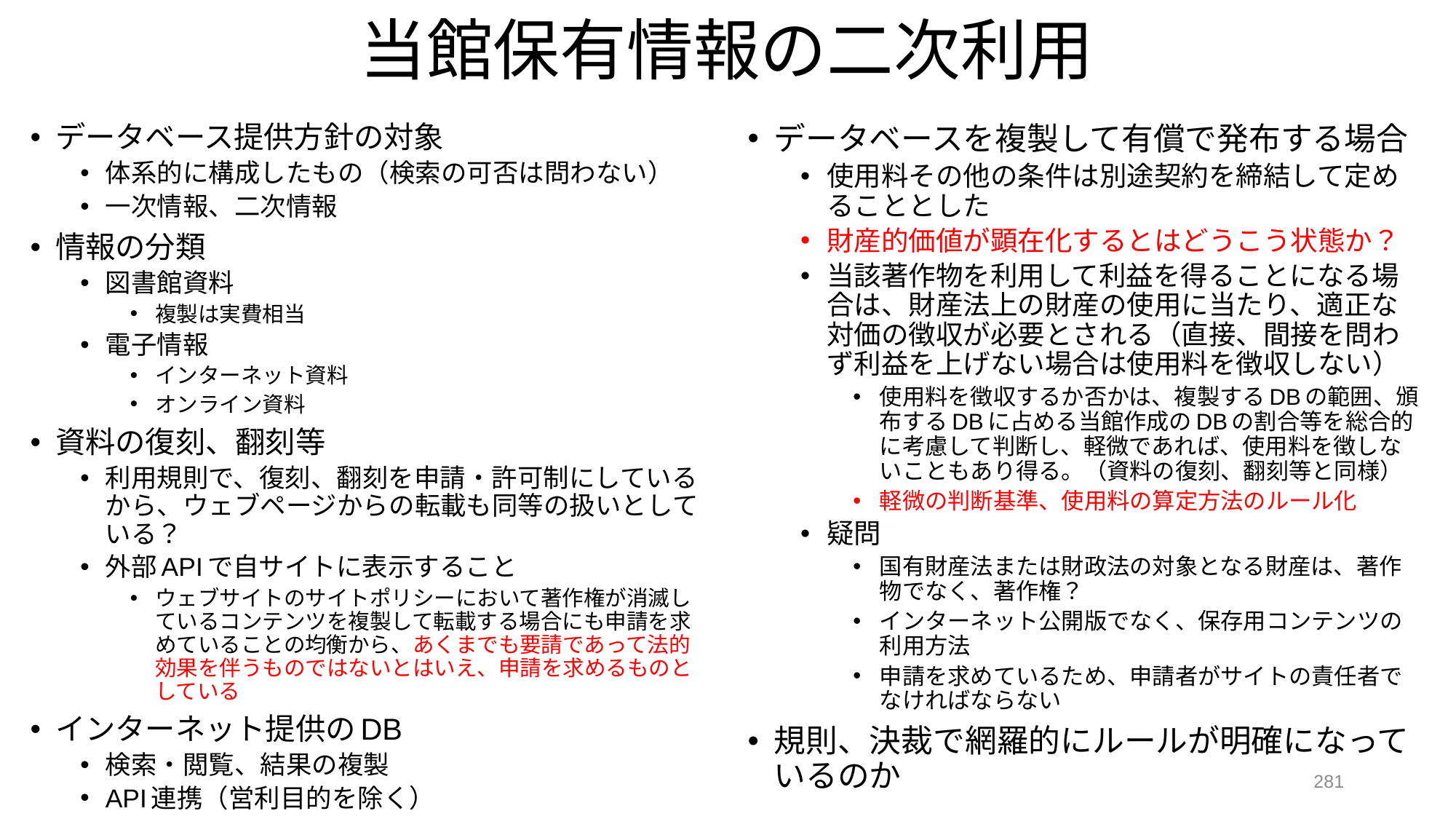

# 当館保有情報の二次利用
データベース提供方針の対象
体系的に構成したもの（検索の可否は問わない）
一次情報、二次情報
情報の分類
図書館資料
複製は実費相当
電子情報
インターネット資料
オンライン資料
資料の復刻、翻刻等
利用規則で、復刻、翻刻を申請・許可制にしているから、ウェブページからの転載も同等の扱いとしている？
外部APIで自サイトに表示すること
ウェブサイトのサイトポリシーにおいて著作権が消滅しているコンテンツを複製して転載する場合にも申請を求めていることの均衡から、あくまでも要請であって法的効果を伴うものではないとはいえ、申請を求めるものとしている
インターネット提供のDB
検索・閲覧、結果の複製
API連携（営利目的を除く）

データベースを複製して有償で発布する場合
使用料その他の条件は別途契約を締結して定めることとした
財産的価値が顕在化するとはどうこう状態か？
当該著作物を利用して利益を得ることになる場合は、財産法上の財産の使用に当たり、適正な対価の徴収が必要とされる（直接、間接を問わず利益を上げない場合は使用料を徴収しない）
使用料を徴収するか否かは、複製するDBの範囲、頒布するDBに占める当館作成のDBの割合等を総合的に考慮して判断し、軽微であれば、使用料を徴しないこともあり得る。（資料の復刻、翻刻等と同様）
軽微の判断基準、使用料の算定方法のルール化
疑問
国有財産法または財政法の対象となる財産は、著作物でなく、著作権？
インターネット公開版でなく、保存用コンテンツの利用方法
申請を求めているため、申請者がサイトの責任者でなければならない
規則、決裁で網羅的にルールが明確になっているのか

281